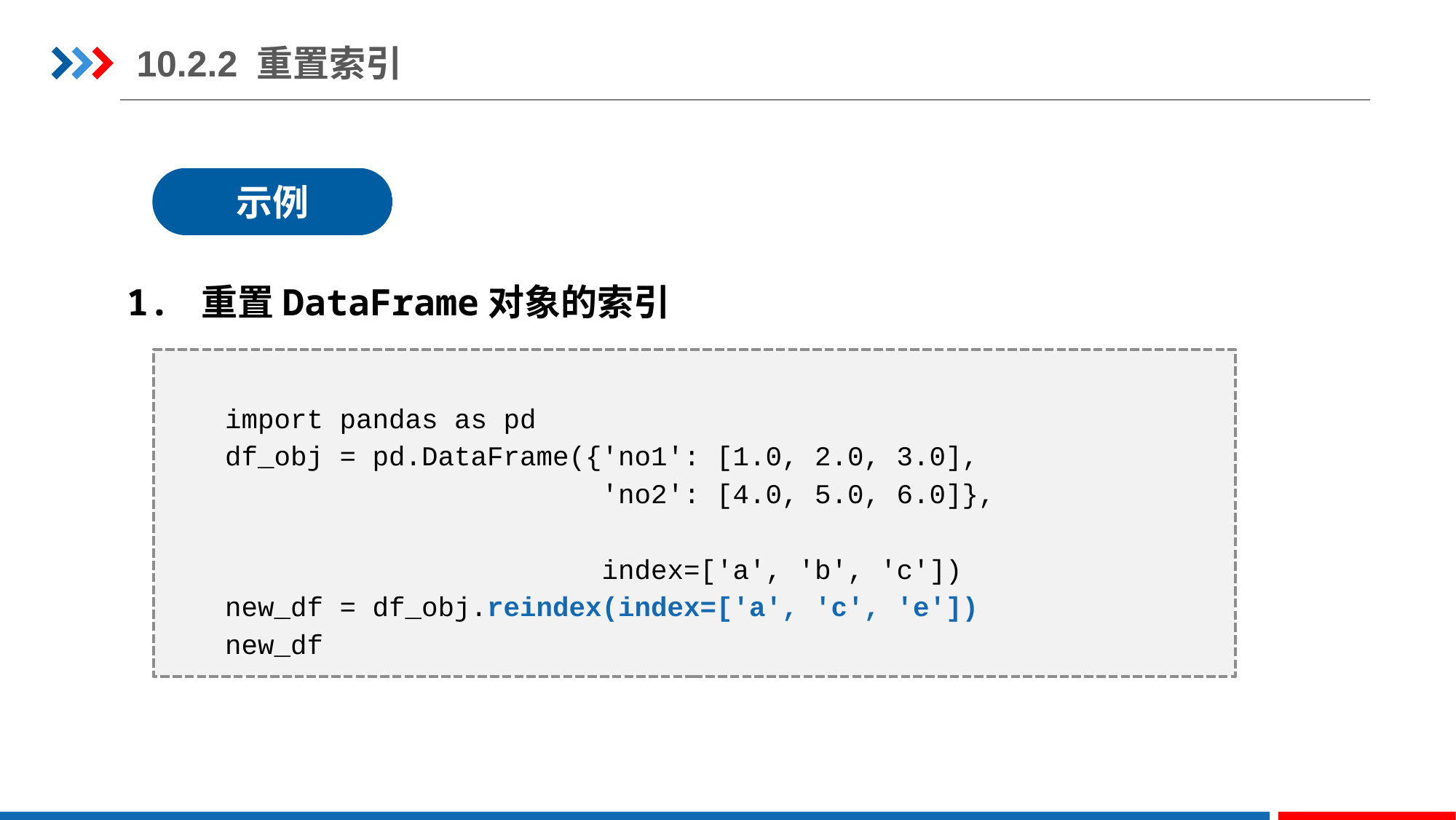

10.2.2 重置索引
示例
1. 重置DataFrame对象的索引

import pandas as pd
df_obj = pd.DataFrame({'no1': [1.0, 2.0, 3.0],
                       'no2': [4.0, 5.0, 6.0]},
                       index=['a', 'b', 'c'])
new_df = df_obj.reindex(index=['a', 'c', 'e'])
new_df